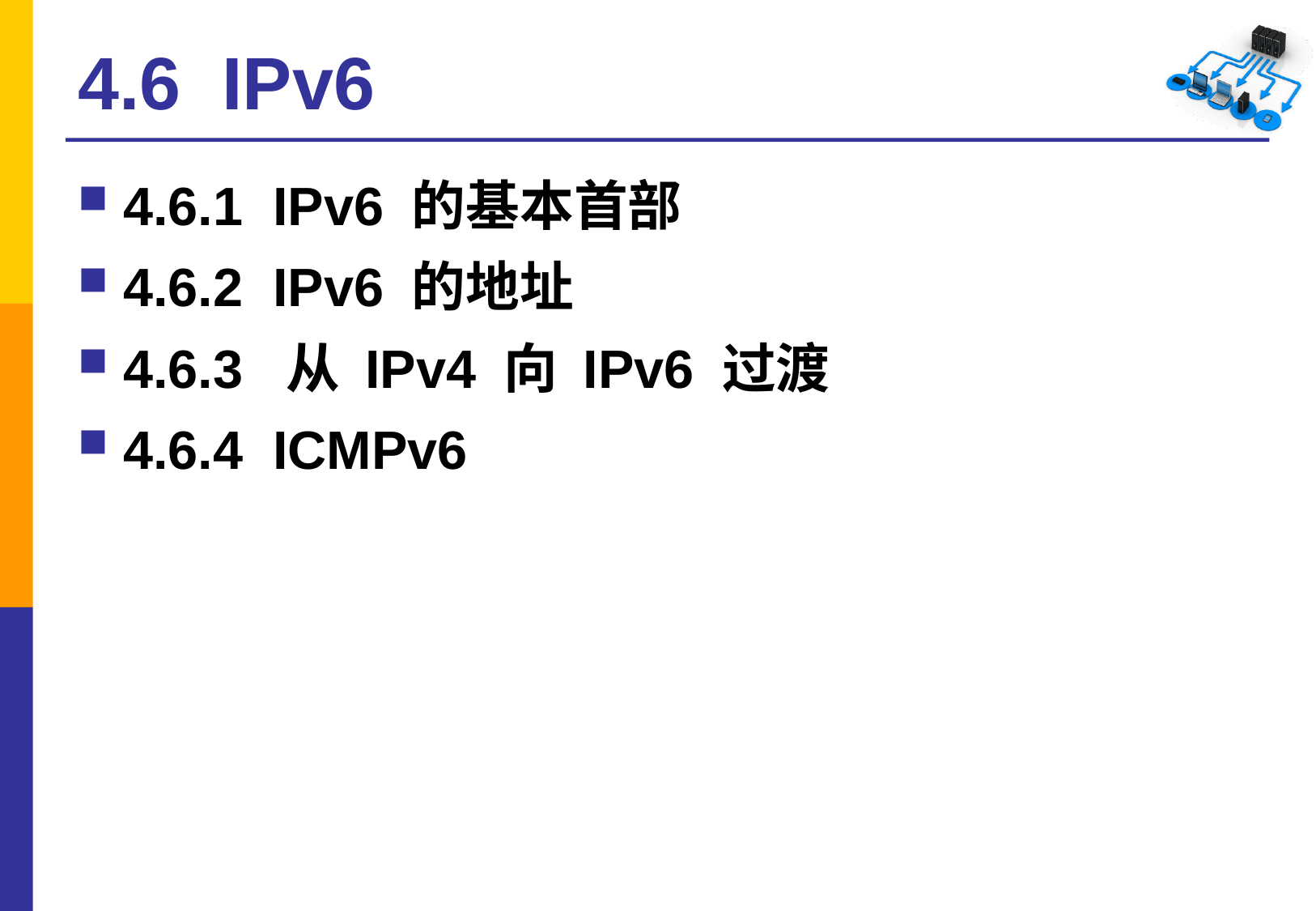

# 4.6  IPv6
4.6.1  IPv6 的基本首部
4.6.2  IPv6 的地址
4.6.3  从 IPv4 向 IPv6 过渡
4.6.4  ICMPv6